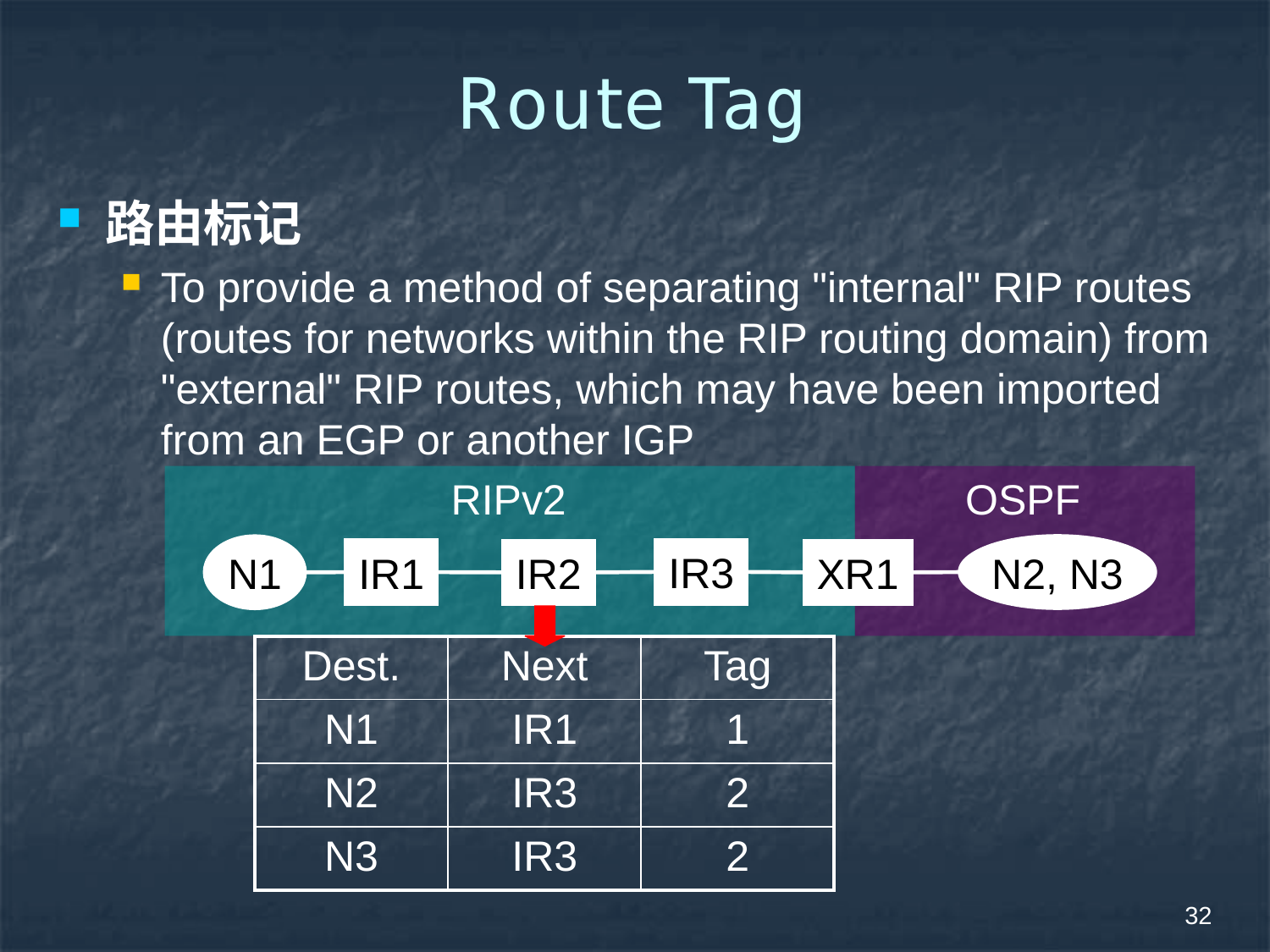

# Route Tag
路由标记
To provide a method of separating "internal" RIP routes (routes for networks within the RIP routing domain) from "external" RIP routes, which may have been imported from an EGP or another IGP

RIPv2

OSPF
N2, N3
N1
IR3
IR1
IR2
XR1

| Dest. | Next | Tag |
| --- | --- | --- |
| N1 | IR1 | 1 |
| N2 | IR3 | 2 |
| N3 | IR3 | 2 |
32